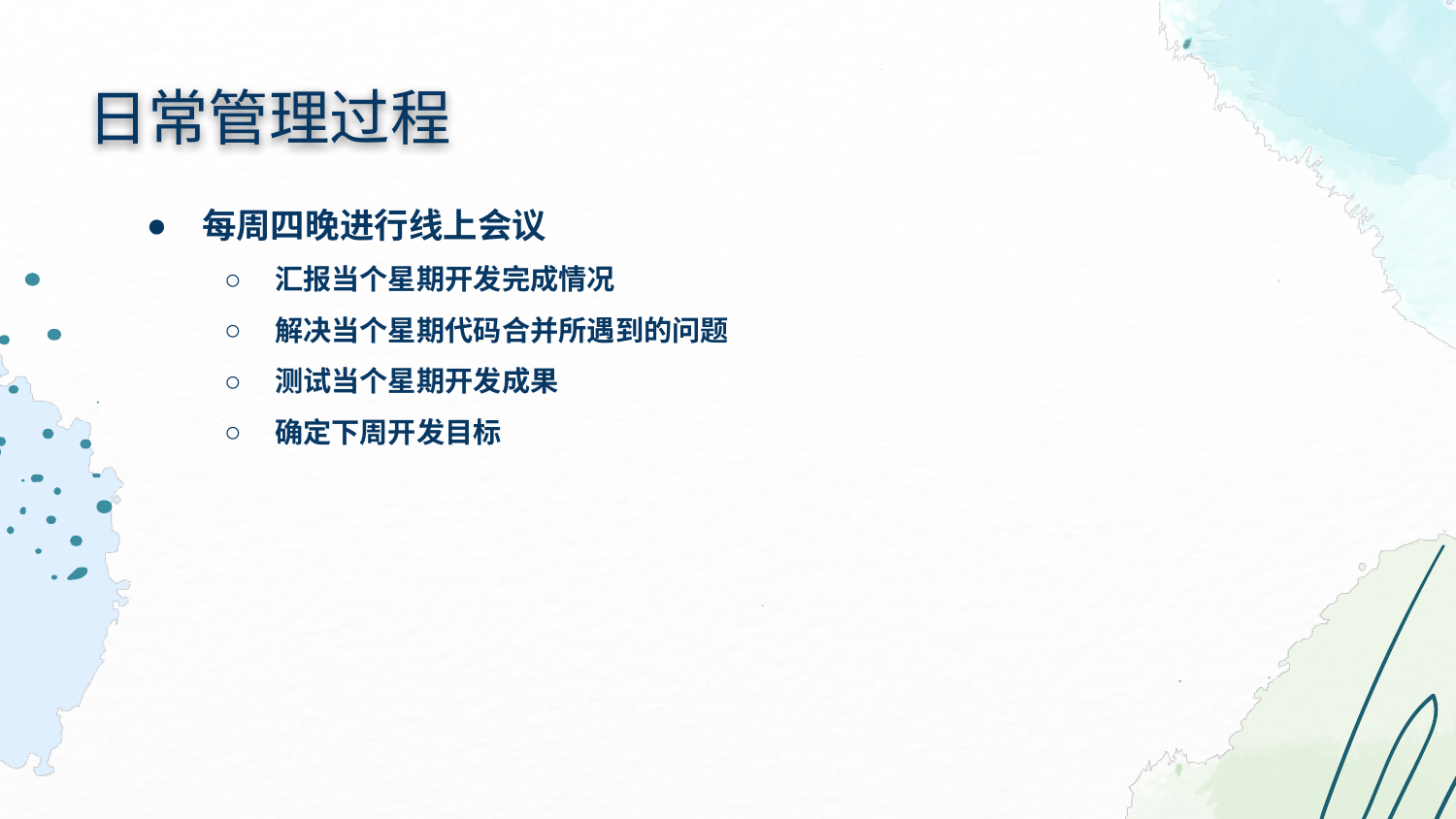

日常管理过程
每周四晚进行线上会议
汇报当个星期开发完成情况
解决当个星期代码合并所遇到的问题
测试当个星期开发成果
确定下周开发目标